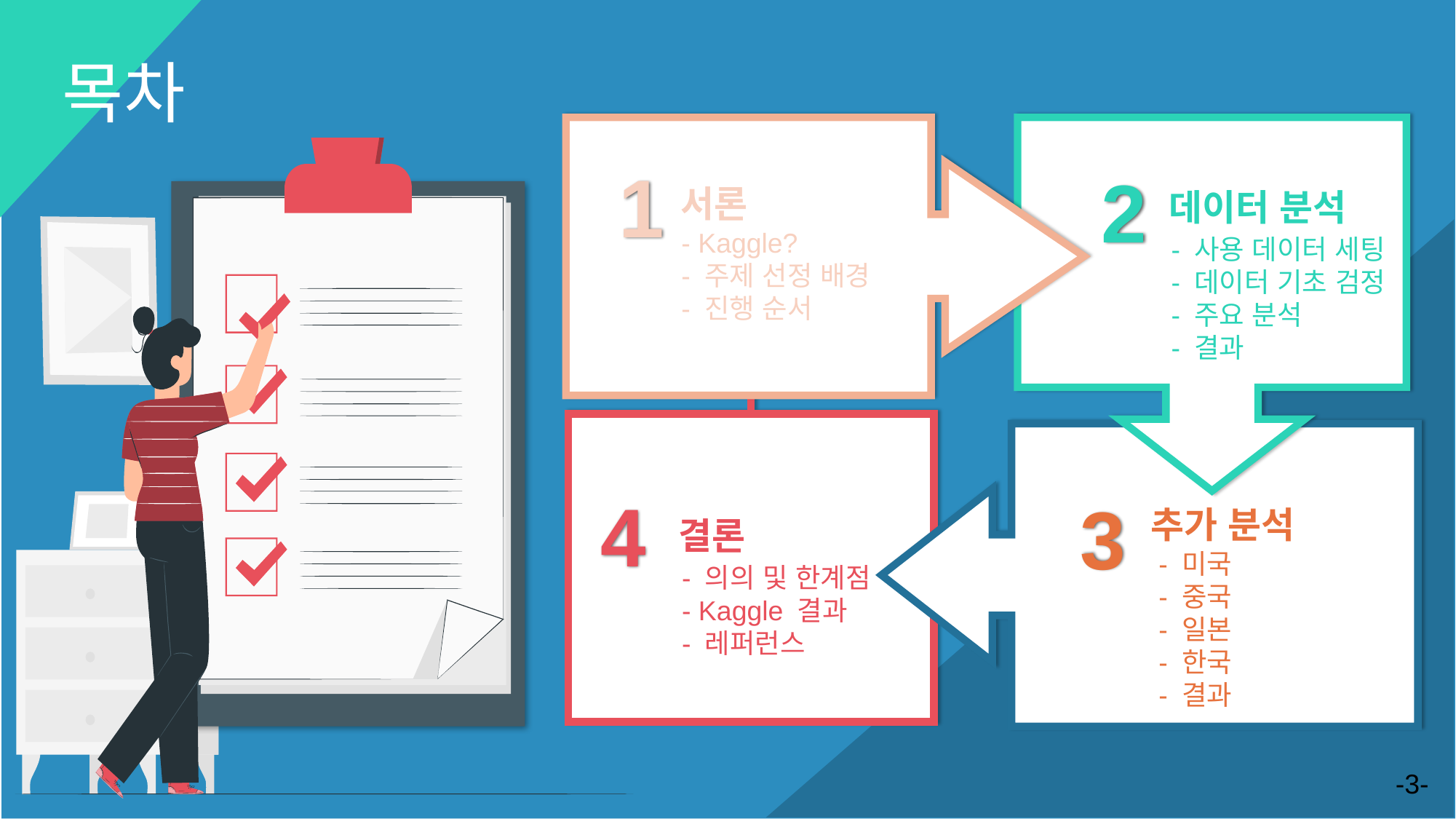

# 목차

1
2
서론
- Kaggle?
- 주제 선정 배경
- 진행 순서
데이터 분석
- 사용 데이터 세팅
- 데이터 기초 검정
- 주요 분석
- 결과

4
3
추가 분석
- 미국
- 중국
- 일본
- 한국
- 결과

결론
- 의의 및 한계점
- Kaggle 결과
- 레퍼런스
-3-